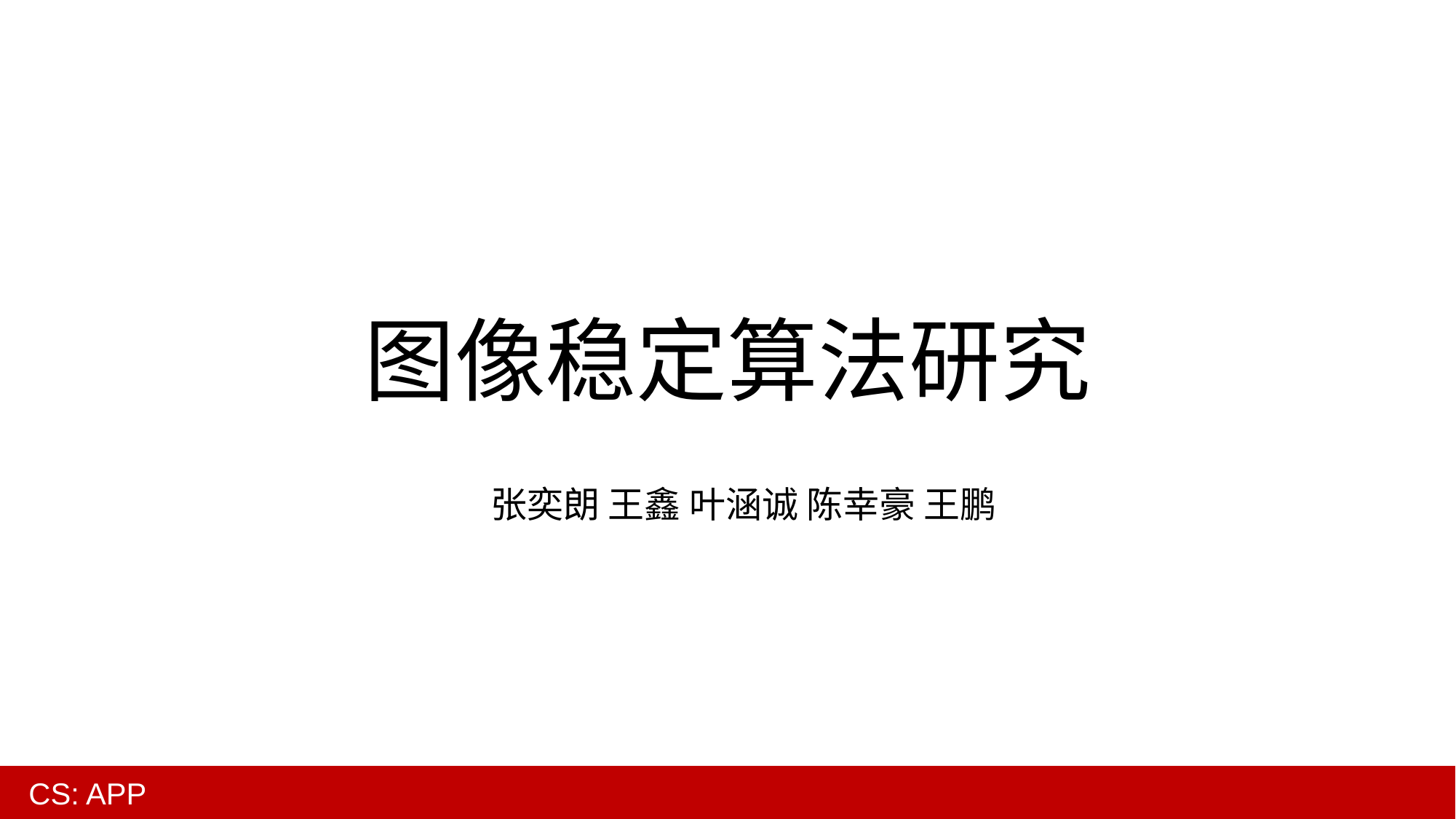

# 图像稳定算法研究
张奕朗 王鑫 叶涵诚 陈幸豪 王鹏

CS: APP